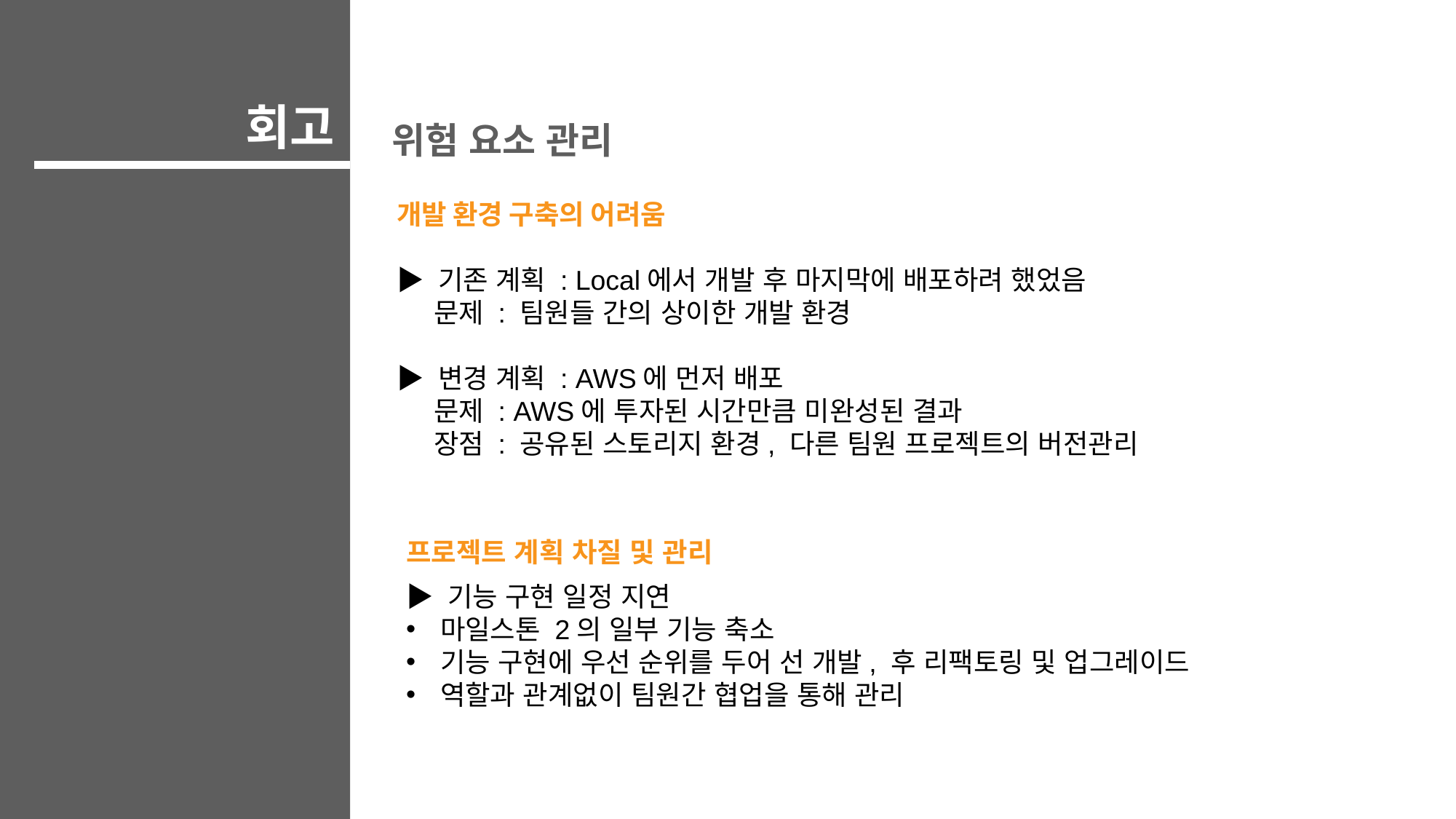

회고
위험 요소 관리

개발 환경 구축의 어려움

▶ 기존 계획 : Local에서 개발 후 마지막에 배포하려 했었음
    문제 : 팀원들 간의 상이한 개발 환경

▶ 변경 계획 : AWS에 먼저 배포
    문제 : AWS에 투자된 시간만큼 미완성된 결과
    장점 : 공유된 스토리지 환경, 다른 팀원 프로젝트의 버전관리
프로젝트 계획 차질 및 관리
▶ 기능 구현 일정 지연
마일스톤 2의 일부 기능 축소
기능 구현에 우선 순위를 두어 선 개발, 후 리팩토링 및 업그레이드
역할과 관계없이 팀원간 협업을 통해 관리